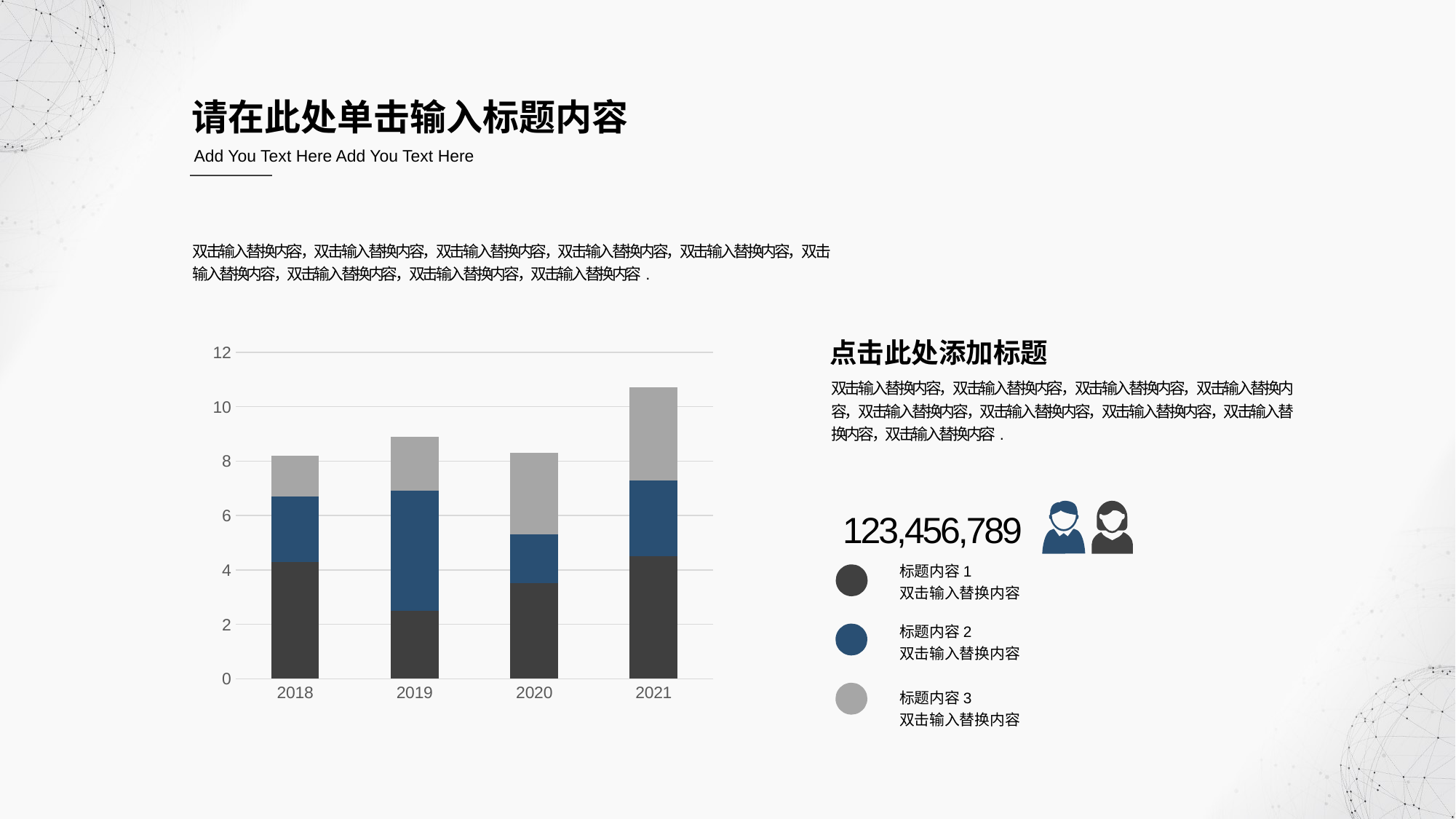

请在此处单击输入标题内容
Add You Text Here Add You Text Here
双击输入替换内容，双击输入替换内容，双击输入替换内容，双击输入替换内容，双击输入替换内容，双击输入替换内容，双击输入替换内容，双击输入替换内容，双击输入替换内容.
点击此处添加标题
双击输入替换内容，双击输入替换内容，双击输入替换内容，双击输入替换内容，双击输入替换内容，双击输入替换内容，双击输入替换内容，双击输入替换内容，双击输入替换内容.

### Chart

| Category | 系列 1 | 系列 2 | 系列3 |
|---|---|---|---|
| 2018 | 4.3 | 2.4 | 1.5 |
| 2019 | 2.5 | 4.4 | 2.0 |
| 2020 | 3.5 | 1.8 | 3.0 |
| 2021 | 4.5 | 2.8 | 3.4 |

123,456,789
标题内容1
双击输入替换内容

标题内容2
双击输入替换内容

标题内容3
双击输入替换内容